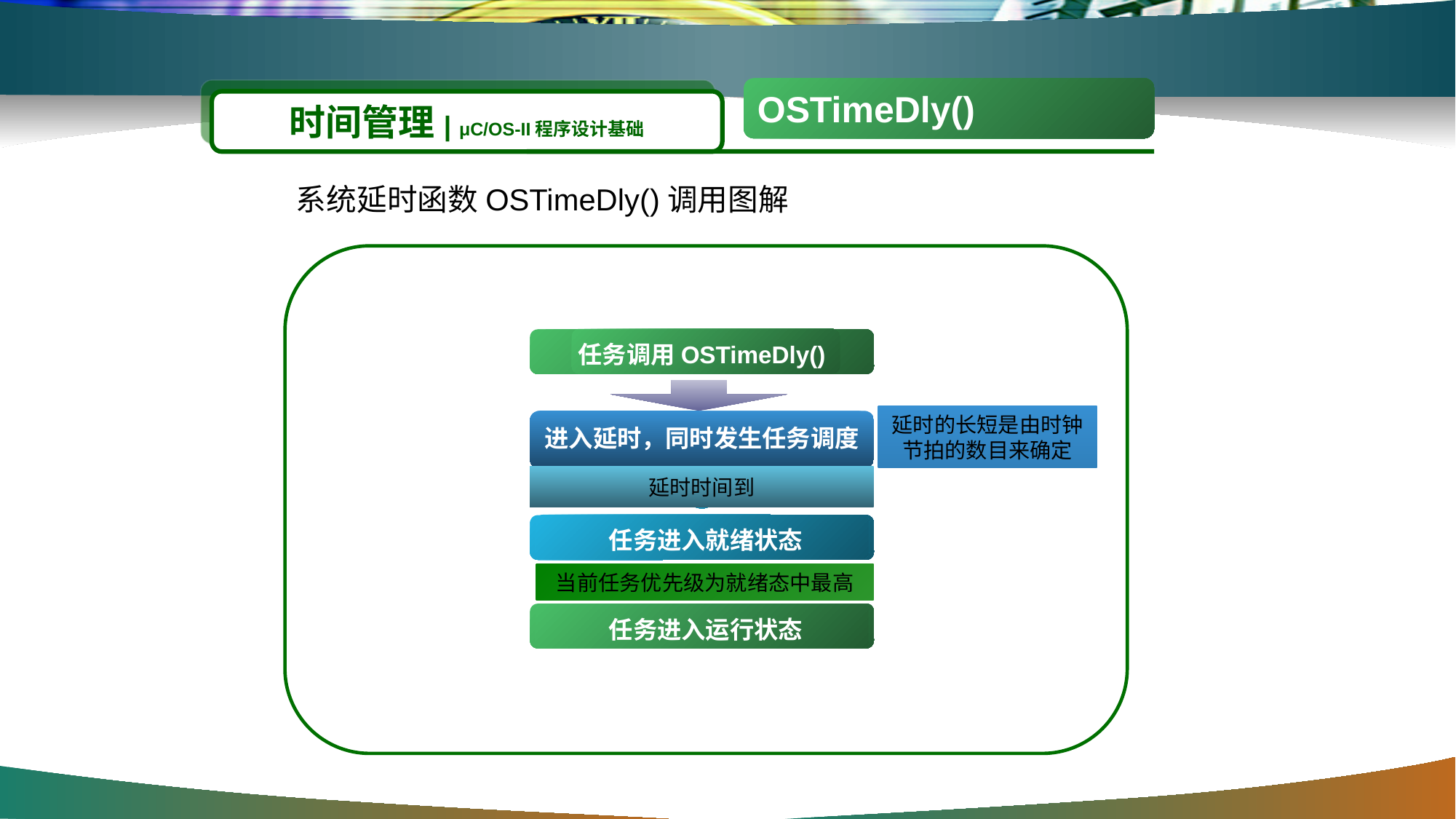

OSTimeDly()
时间管理| μC/OS-II程序设计基础

系统延时函数OSTimeDly()调用图解

任务调用OSTimeDly()

延时的长短是由时钟节拍的数目来确定

进入延时，同时发生任务调度
延时时间到

任务进入就绪状态
当前任务优先级为就绪态中最高

任务进入运行状态